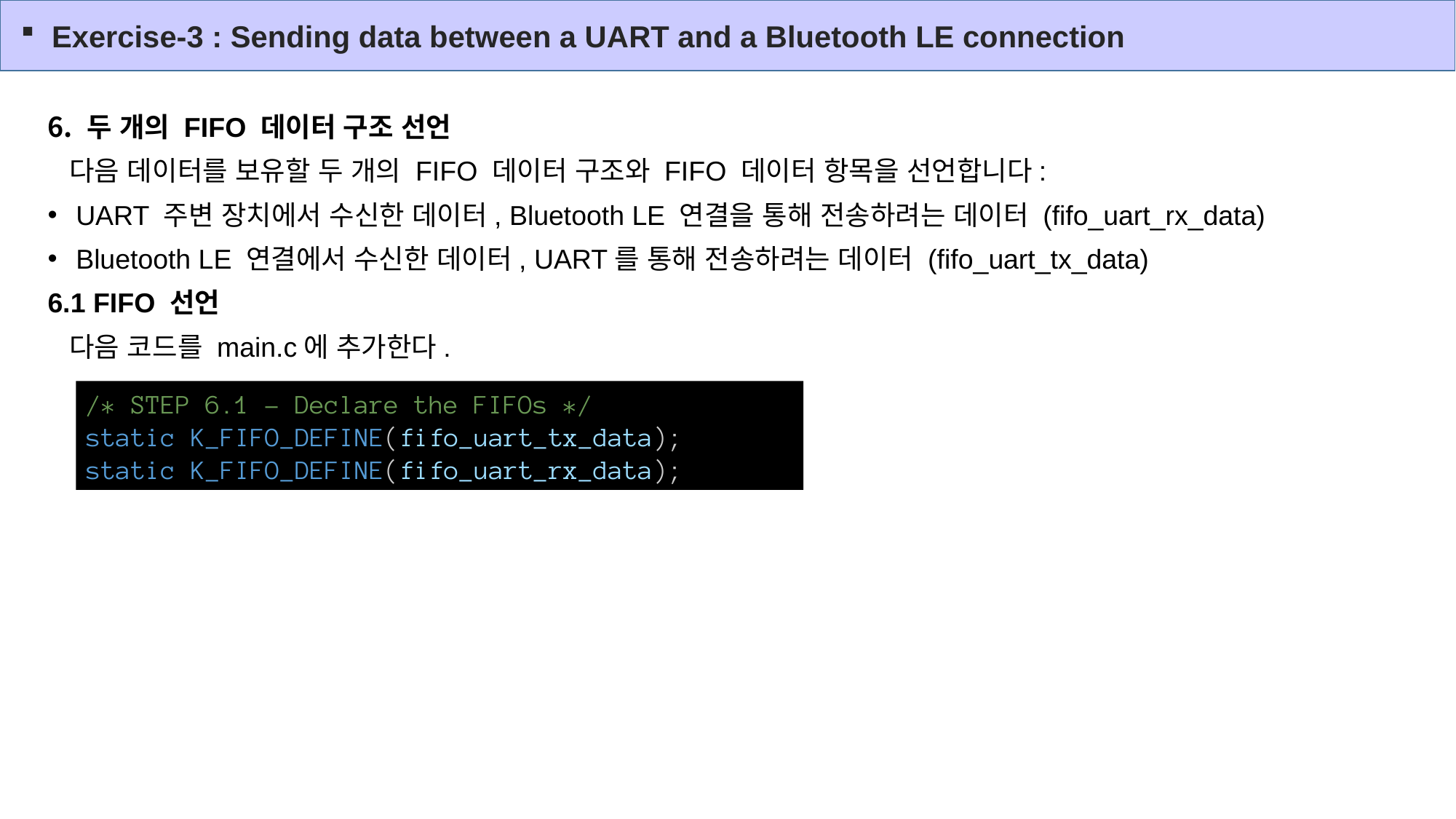

Exercise-3 : Sending data between a UART and a Bluetooth LE connection
 두 개의 FIFO 데이터 구조 선언
  다음 데이터를 보유할 두 개의 FIFO 데이터 구조와 FIFO 데이터 항목을 선언합니다:
 UART 주변 장치에서 수신한 데이터, Bluetooth LE 연결을 통해 전송하려는 데이터 (fifo_uart_rx_data)
 Bluetooth LE 연결에서 수신한 데이터, UART를 통해 전송하려는 데이터 (fifo_uart_tx_data)
6.1 FIFO 선언
  다음 코드를 main.c에 추가한다.

/* STEP 6.1 - Declare the FIFOs */
static K_FIFO_DEFINE(fifo_uart_tx_data);
static K_FIFO_DEFINE(fifo_uart_rx_data);